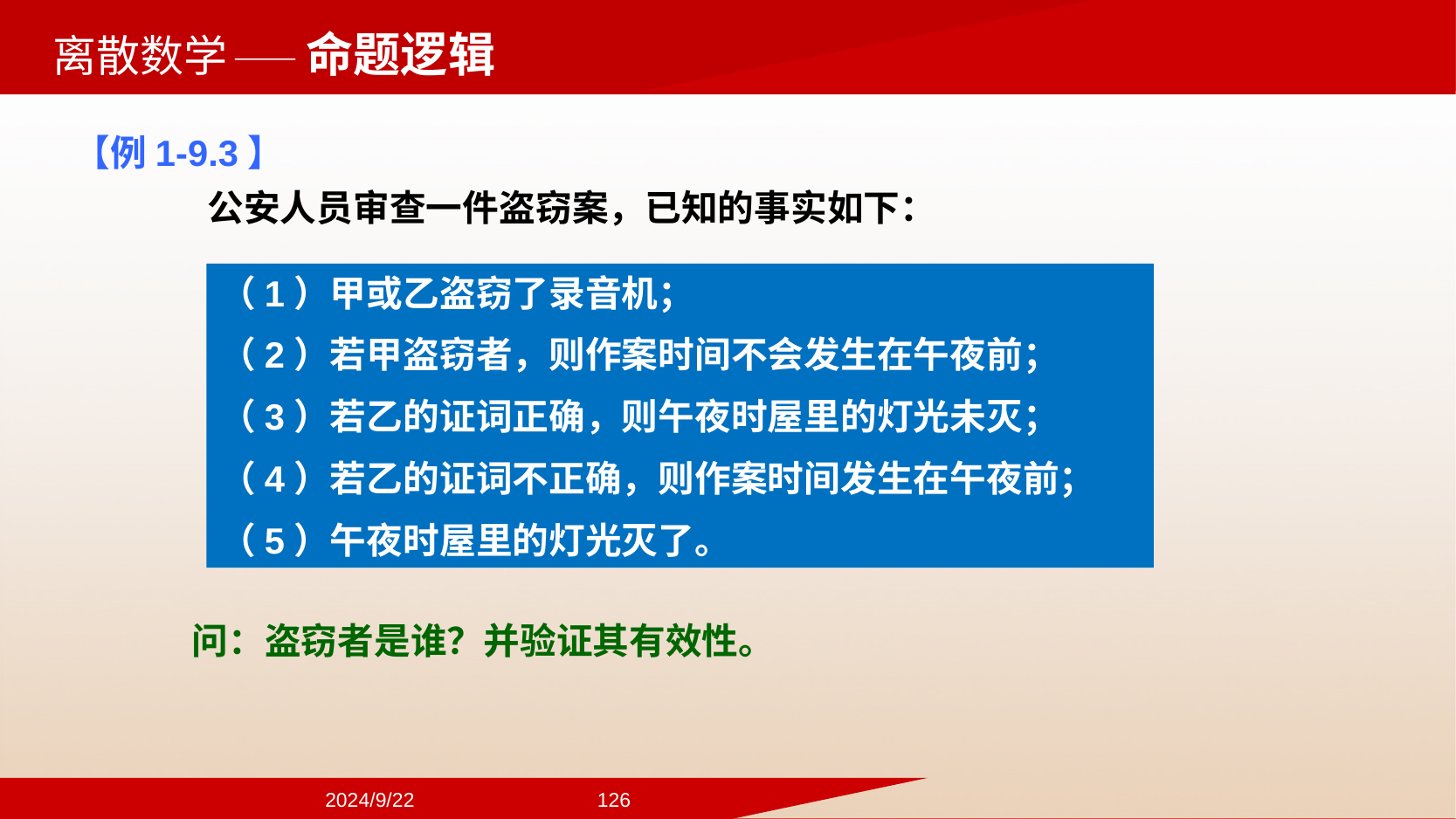

——命题逻辑
【例1-9.3】
公安人员审查一件盗窃案，已知的事实如下：
（1）甲或乙盗窃了录音机；
（2）若甲盗窃者，则作案时间不会发生在午夜前；
（3）若乙的证词正确，则午夜时屋里的灯光未灭；
（4）若乙的证词不正确，则作案时间发生在午夜前；
（5）午夜时屋里的灯光灭了。
问：盗窃者是谁？并验证其有效性。
2024/9/22
126